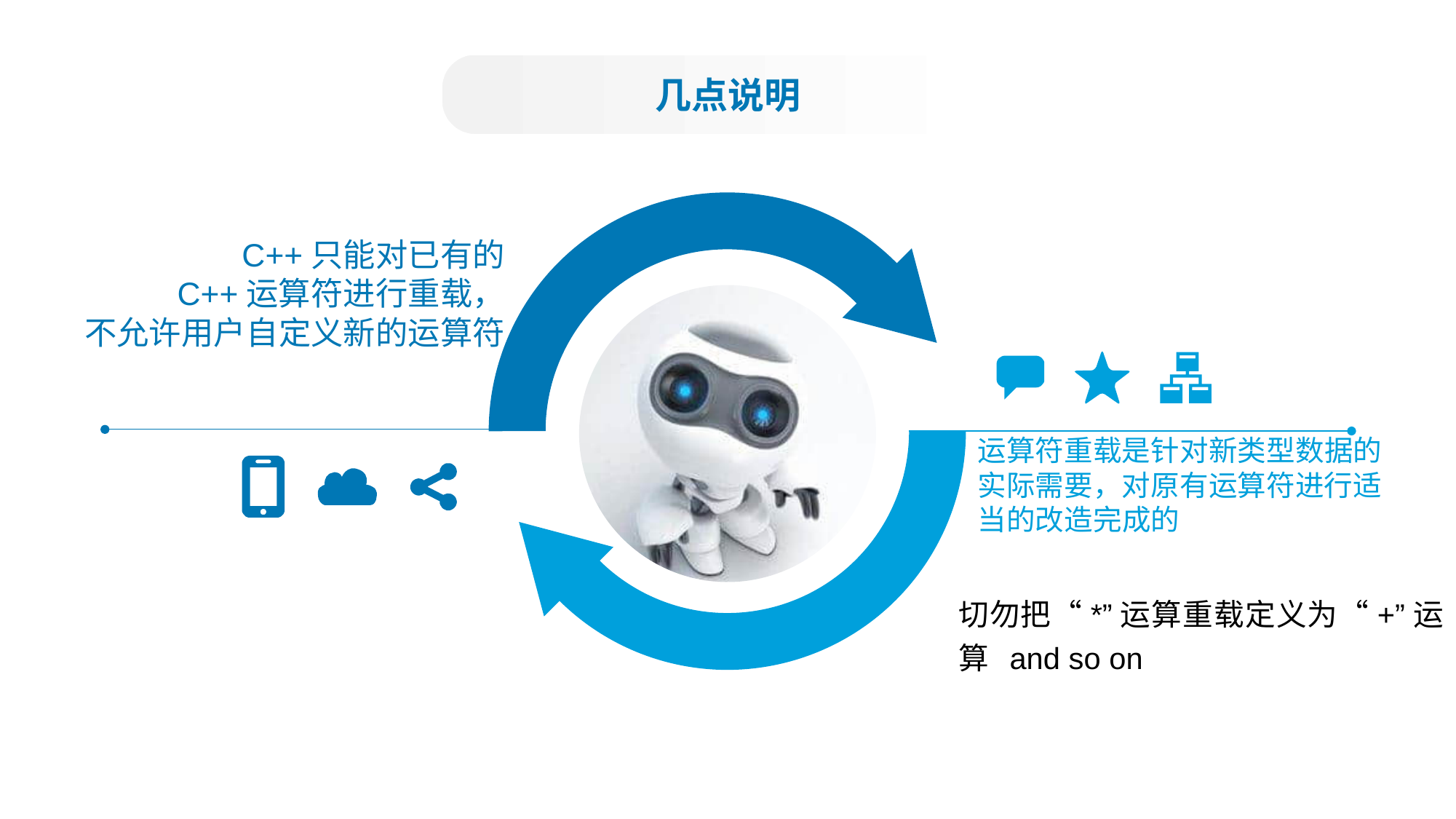

几点说明

C++只能对已有的
C++运算符进行重载，
不允许用户自定义新的运算符

运算符重载是针对新类型数据的
实际需要，对原有运算符进行适
当的改造完成的

切勿把“*”运算重载定义为“+”运算  and so on